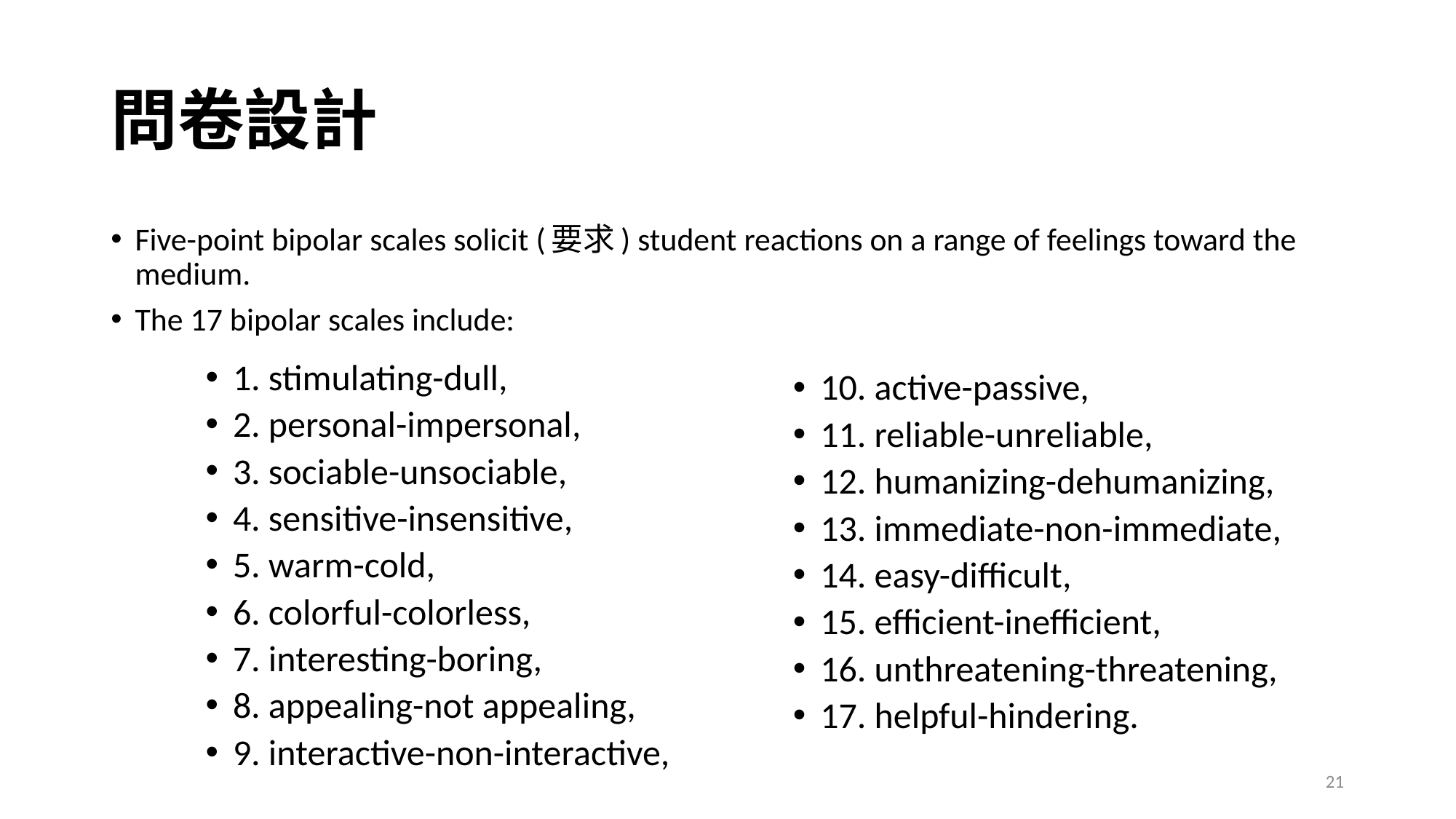

# 問卷設計
Five-point bipolar scales solicit (要求) student reactions on a range of feelings toward the medium.
The 17 bipolar scales include:

1. stimulating-dull,
2. personal-impersonal,
3. sociable-unsociable,
4. sensitive-insensitive,
5. warm-cold,
6. colorful-colorless,
7. interesting-boring,
8. appealing-not appealing,
9. interactive-non-interactive,
10. active-passive,
11. reliable-unreliable,
12. humanizing-dehumanizing,
13. immediate-non-immediate,
14. easy-difficult,
15. efficient-inefficient,
16. unthreatening-threatening,
17. helpful-hindering.
21